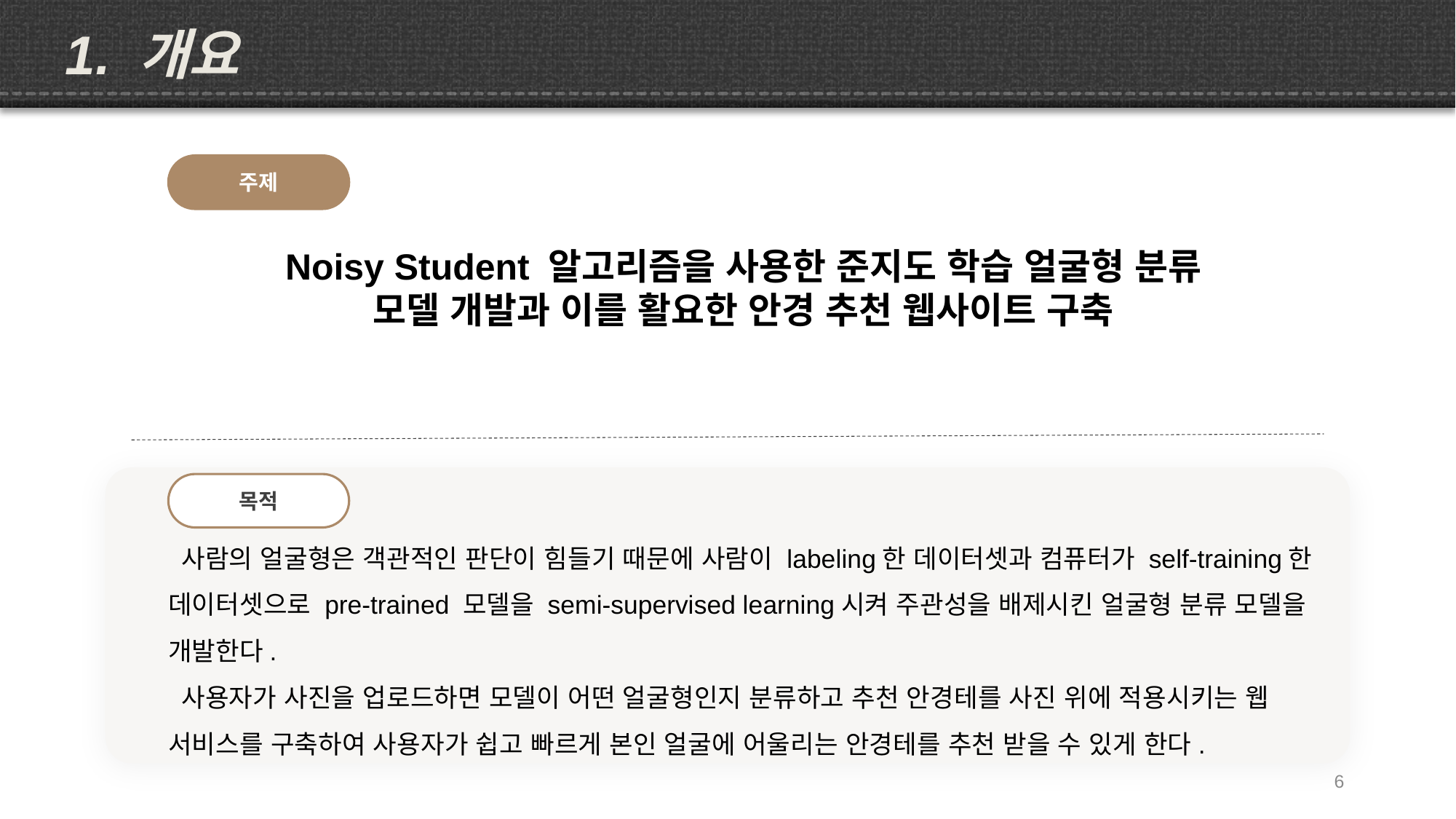

1. 개요

주제
 Noisy Student 알고리즘을 사용한 준지도 학습 얼굴형 분류
모델 개발과 이를 활요한 안경 추천 웹사이트 구축

목적
 사람의 얼굴형은 객관적인 판단이 힘들기 때문에 사람이 labeling한 데이터셋과 컴퓨터가 self-training한 데이터셋으로 pre-trained 모델을 semi-supervised learning시켜 주관성을 배제시킨 얼굴형 분류 모델을 개발한다.
 사용자가 사진을 업로드하면 모델이 어떤 얼굴형인지 분류하고 추천 안경테를 사진 위에 적용시키는 웹 서비스를 구축하여 사용자가 쉽고 빠르게 본인 얼굴에 어울리는 안경테를 추천 받을 수 있게 한다.
6